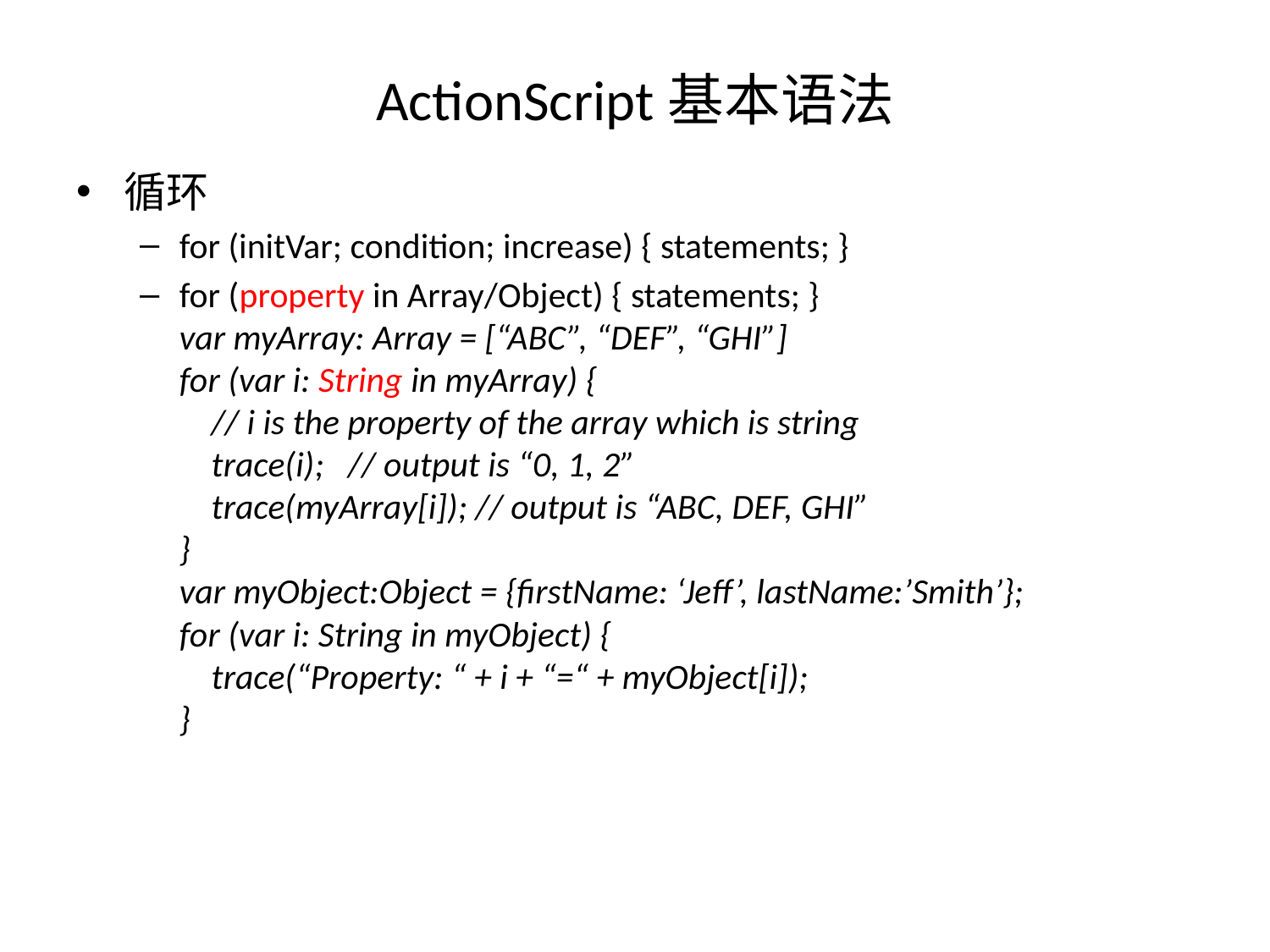

# ActionScript基本语法
循环
for (initVar; condition; increase) { statements; }
for (property in Array/Object) { statements; }
var myArray: Array = [“ABC”, “DEF”, “GHI”]
for (var i: String in myArray) {
    // i is the property of the array which is string
    trace(i);   // output is “0, 1, 2”
    trace(myArray[i]); // output is “ABC, DEF, GHI”
}
var myObject:Object = {firstName: ‘Jeff’, lastName:’Smith’};
for (var i: String in myObject) {
    trace(“Property: “ + i + “=“ + myObject[i]);
}